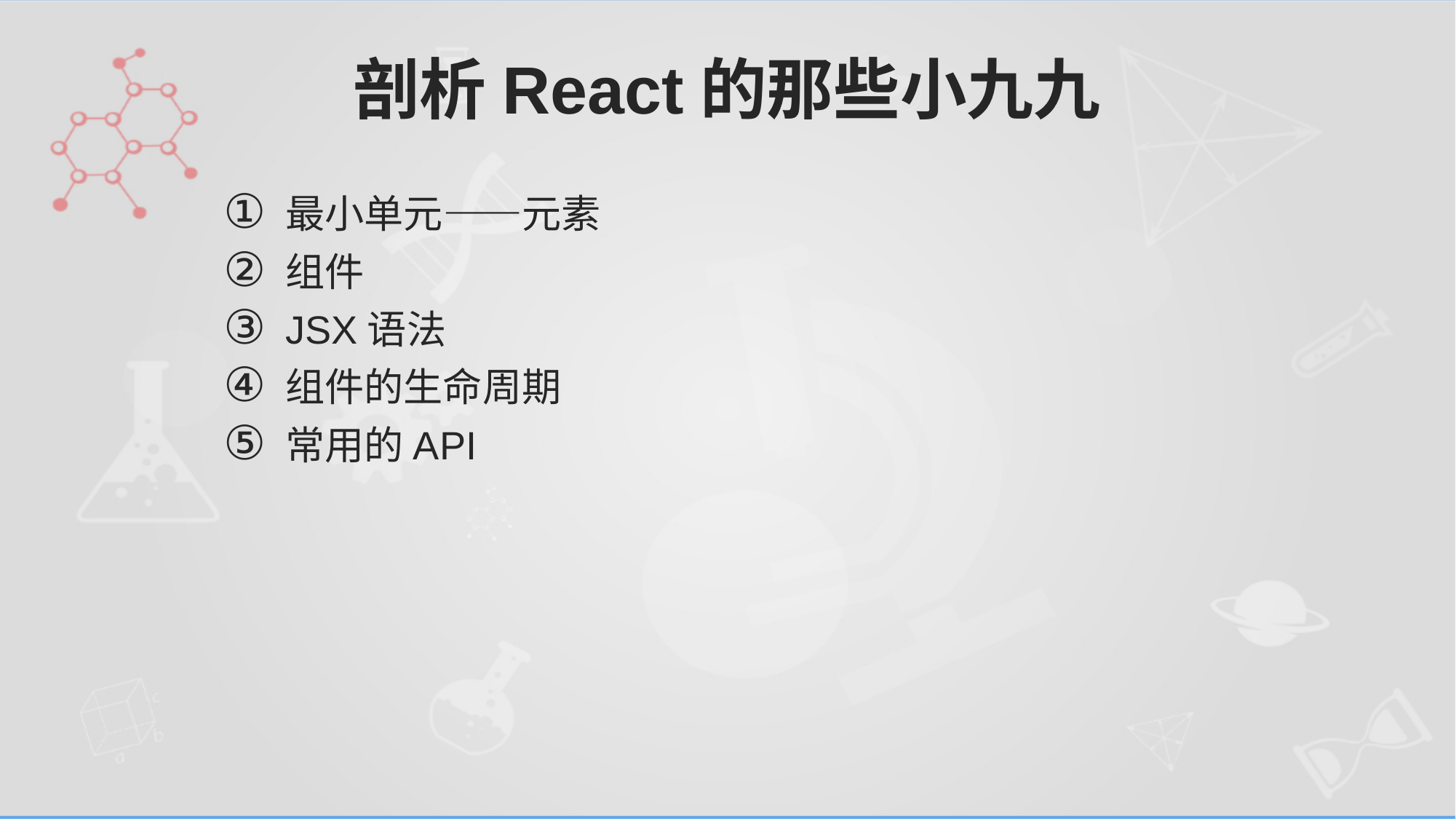

# 剖析React的那些小九九
最小单元——元素
组件
JSX语法
组件的生命周期
常用的API